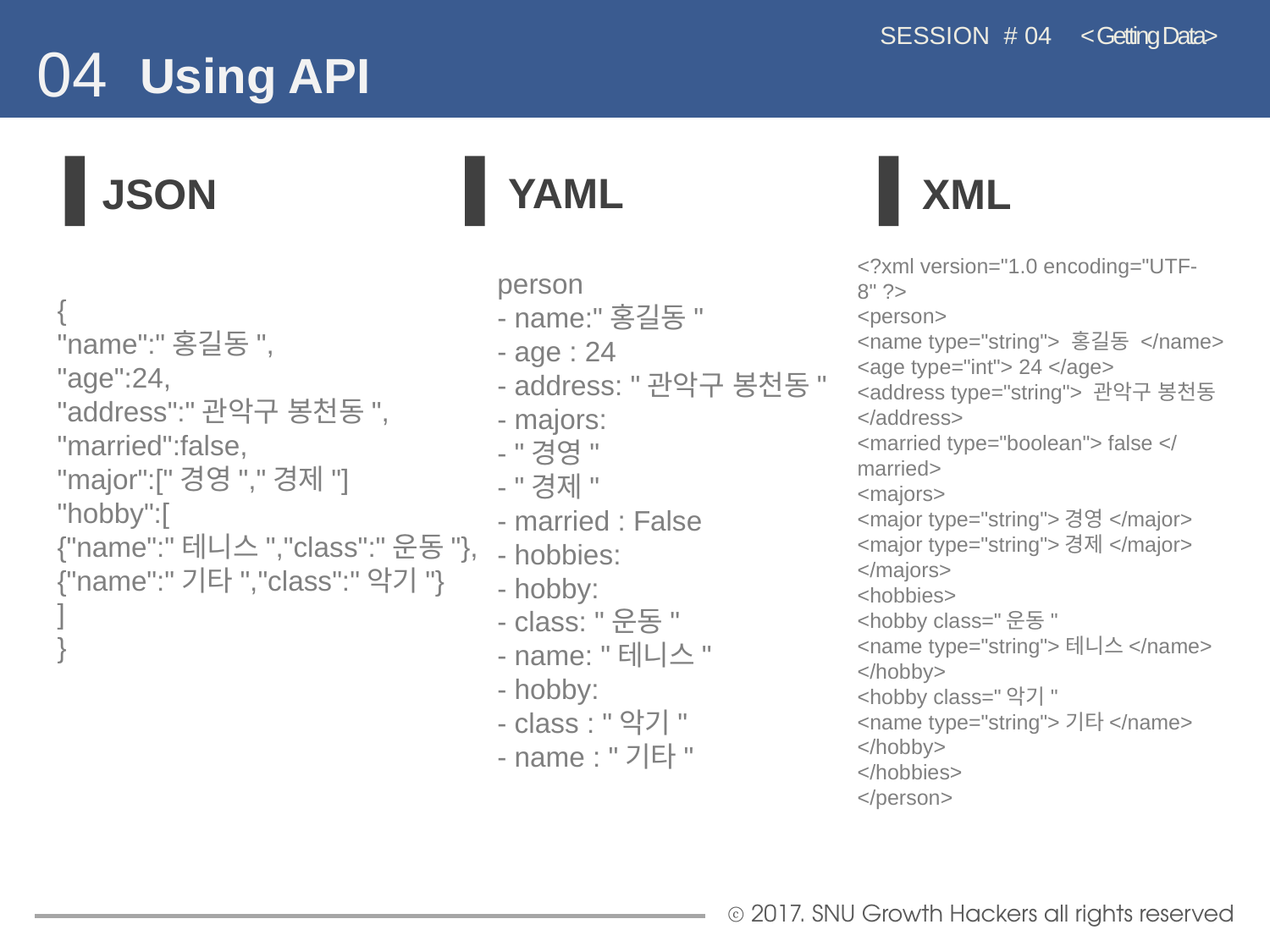

SESSION  # 04    < Getting Data>
04
Using API

YAML
JSON
XML

person
- name:"홍길동"
- age : 24
- address: "관악구 봉천동"
- majors:
- "경영"
- "경제"
- married : False
- hobbies:
- hobby:
- class: "운동"
- name: "테니스"
- hobby:
- class : "악기"
- name : "기타"
<?xml version="1.0 encoding="UTF-8" ?>
<person>
<name type="string"> 홍길동 </name>
<age type="int"> 24 </age>
<address type="string"> 관악구 봉천동 </address>
<married type="boolean"> false </married>
<majors>
<major type="string">경영</major>
<major type="string">경제</major>
</majors>
<hobbies>
<hobby class="운동"
<name type="string">테니스</name>
</hobby>
<hobby class="악기"
<name type="string">기타</name>
</hobby>
</hobbies>
</person>
{
"name":"홍길동",
"age":24,
"address":"관악구 봉천동",
"married":false,
"major":["경영","경제"]
"hobby":[
{"name":"테니스","class":"운동"},
{"name":"기타","class":"악기"}
]
}
ⓒ 2017. SNU Growth Hackers all rights reserved